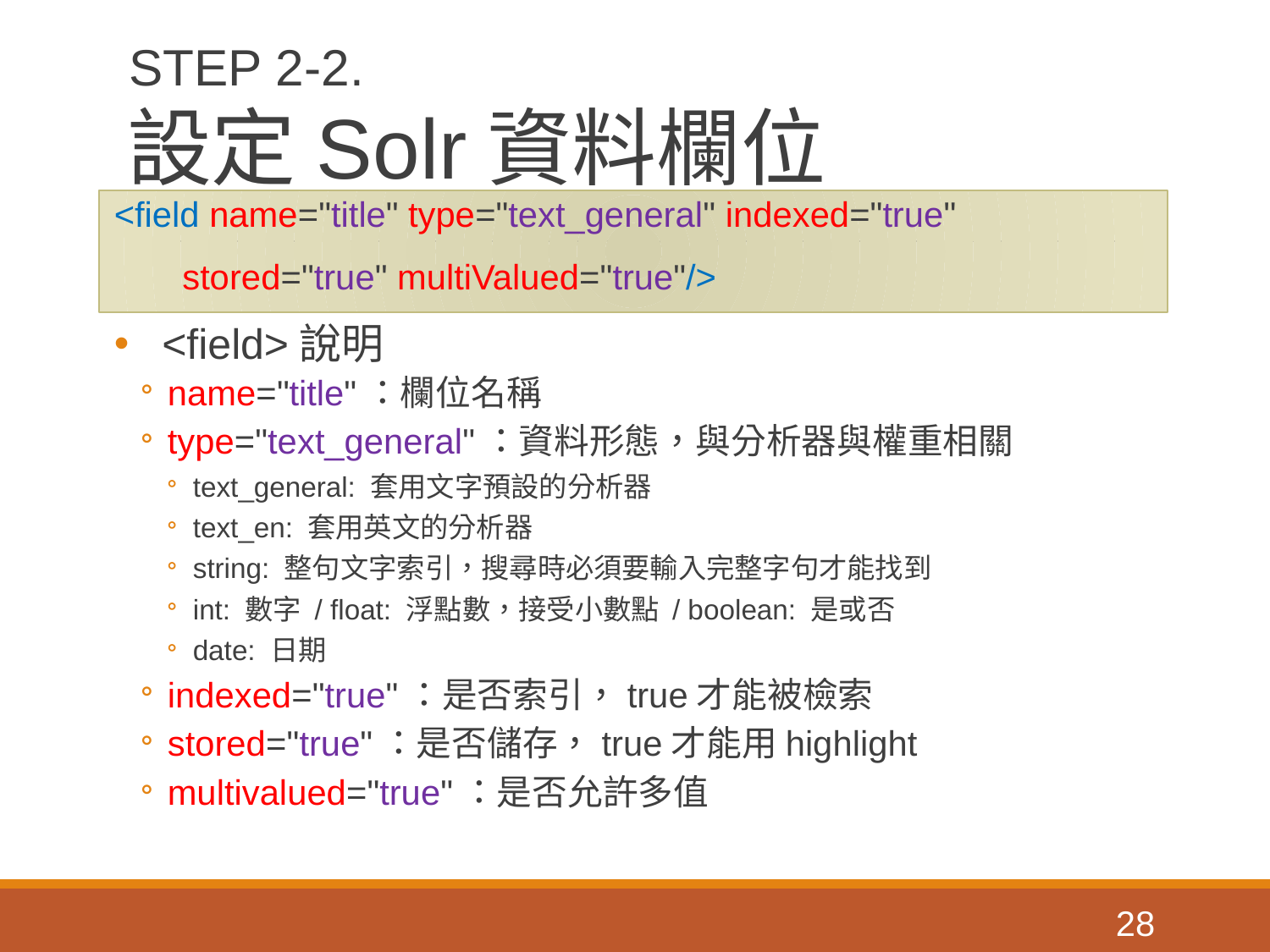

STEP 2-2.
# 設定Solr資料欄位

<field name="title" type="text_general" indexed="true"
       stored="true" multiValued="true"/>
<field>說明
name="title"：欄位名稱
type="text_general"：資料形態，與分析器與權重相關
text_general: 套用文字預設的分析器
text_en: 套用英文的分析器
string: 整句文字索引，搜尋時必須要輸入完整字句才能找到
int: 數字 / float: 浮點數，接受小數點 / boolean: 是或否
date: 日期
indexed="true"：是否索引，true才能被檢索
stored="true"：是否儲存，true才能用highlight
multivalued="true"：是否允許多值
28